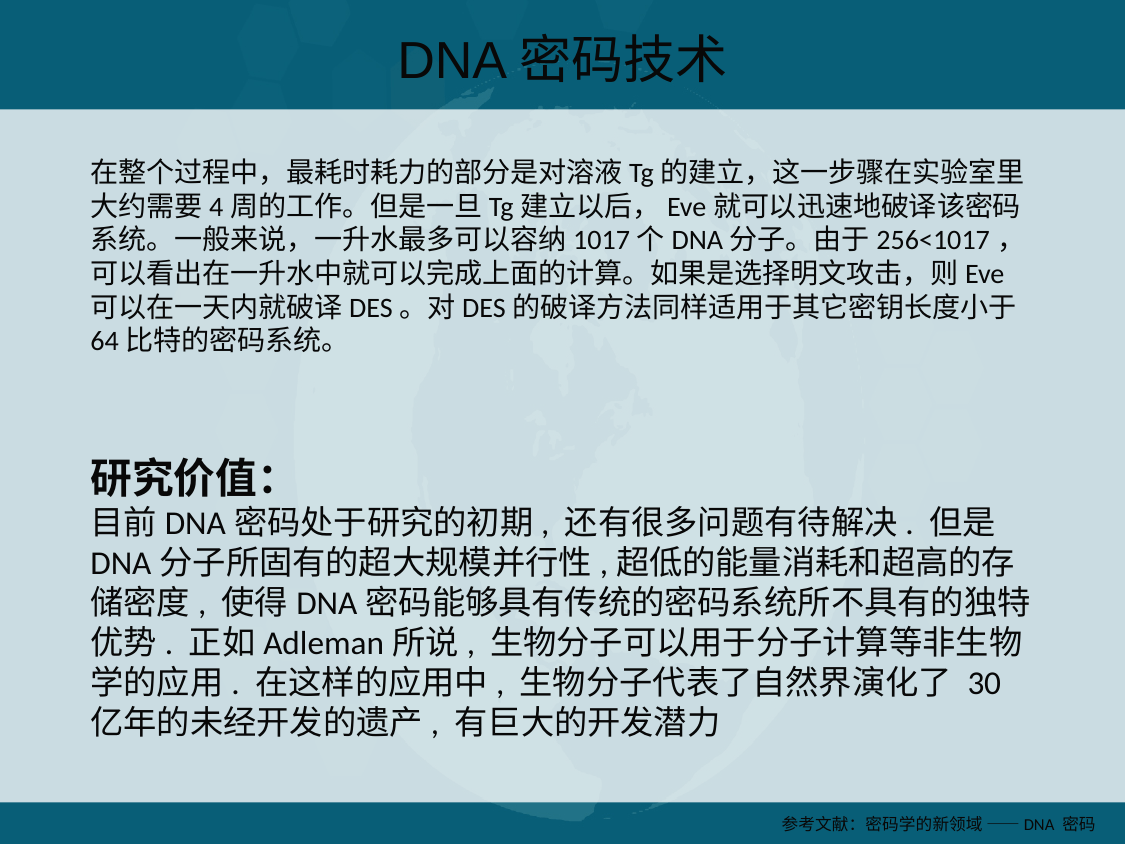

DNA密码技术
在整个过程中，最耗时耗力的部分是对溶液Tg的建立，这一步骤在实验室里大约需要4周的工作。但是一旦Tg建立以后，Eve就可以迅速地破译该密码系统。一般来说，一升水最多可以容纳1017个DNA分子。由于256<1017，可以看出在一升水中就可以完成上面的计算。如果是选择明文攻击，则Eve可以在一天内就破译DES。对DES的破译方法同样适用于其它密钥长度小于64比特的密码系统。
研究价值：
目前DNA密码处于研究的初期, 还有很多问题有待解决. 但是DNA分子所固有的超大规模并行性,超低的能量消耗和超高的存储密度, 使得DNA密码能够具有传统的密码系统所不具有的独特优势. 正如Adleman所说, 生物分子可以用于分子计算等非生物学的应用. 在这样的应用中, 生物分子代表了自然界演化了 30 亿年的未经开发的遗产, 有巨大的开发潜力
参考文献：密码学的新领域 ——DNA 密码